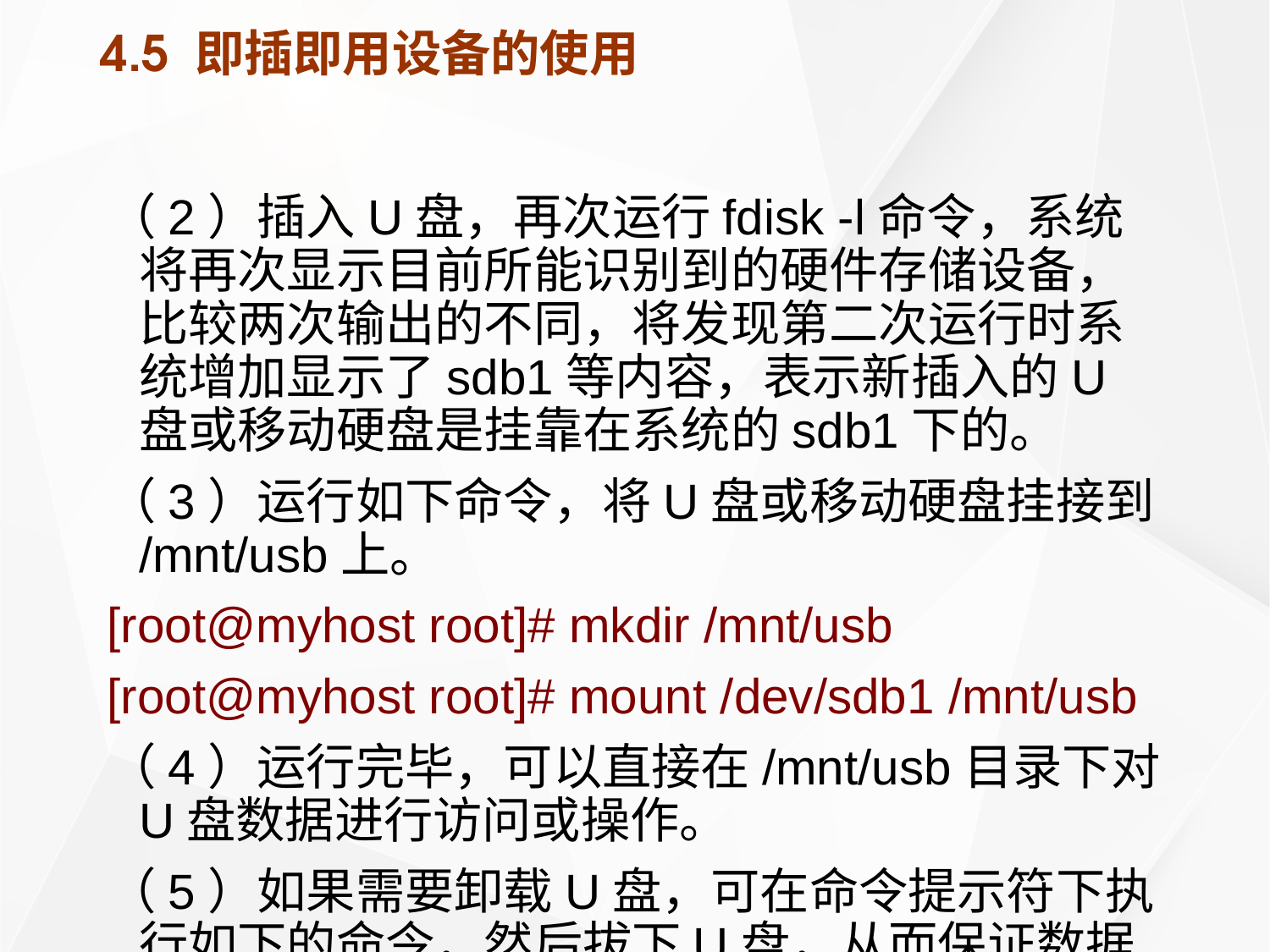

# 4.5 即插即用设备的使用
（2）插入U盘，再次运行fdisk -l命令，系统将再次显示目前所能识别到的硬件存储设备，比较两次输出的不同，将发现第二次运行时系统增加显示了sdb1等内容，表示新插入的U盘或移动硬盘是挂靠在系统的sdb1下的。
（3）运行如下命令，将U盘或移动硬盘挂接到/mnt/usb上。
[root@myhost root]# mkdir /mnt/usb
[root@myhost root]# mount /dev/sdb1 /mnt/usb
（4）运行完毕，可以直接在/mnt/usb目录下对U盘数据进行访问或操作。
（5）如果需要卸载U盘，可在命令提示符下执行如下的命令，然后拔下U盘，从而保证数据不会造成丢失。
[root@myhost root]# umount /dev/sdb1